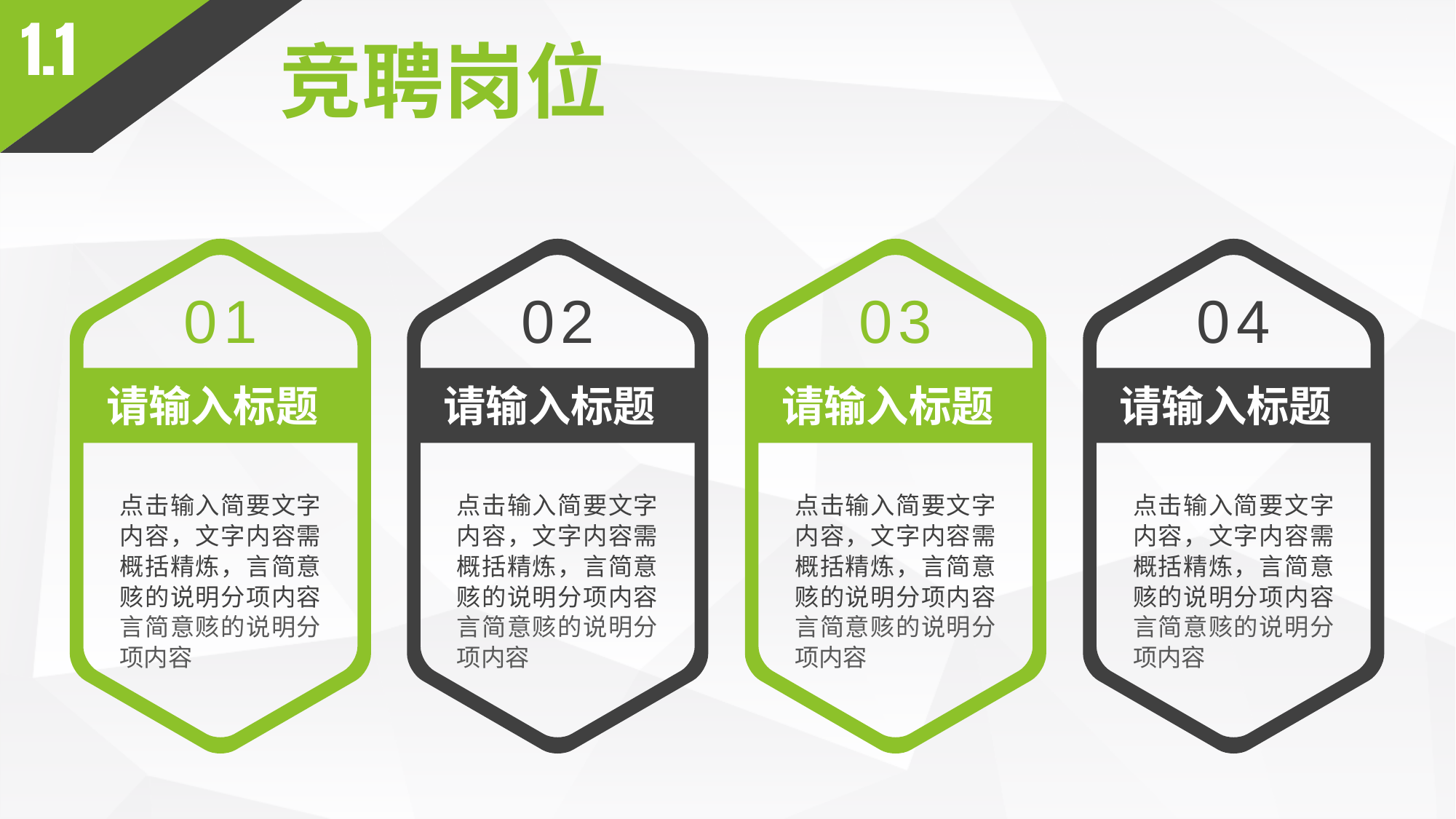

1.1
竞聘岗位

01
请输入标题
点击输入简要文字内容，文字内容需概括精炼，言简意赅的说明分项内容言简意赅的说明分项内容

02
请输入标题
点击输入简要文字内容，文字内容需概括精炼，言简意赅的说明分项内容言简意赅的说明分项内容

03
请输入标题
点击输入简要文字内容，文字内容需概括精炼，言简意赅的说明分项内容言简意赅的说明分项内容

04
请输入标题
点击输入简要文字内容，文字内容需概括精炼，言简意赅的说明分项内容言简意赅的说明分项内容